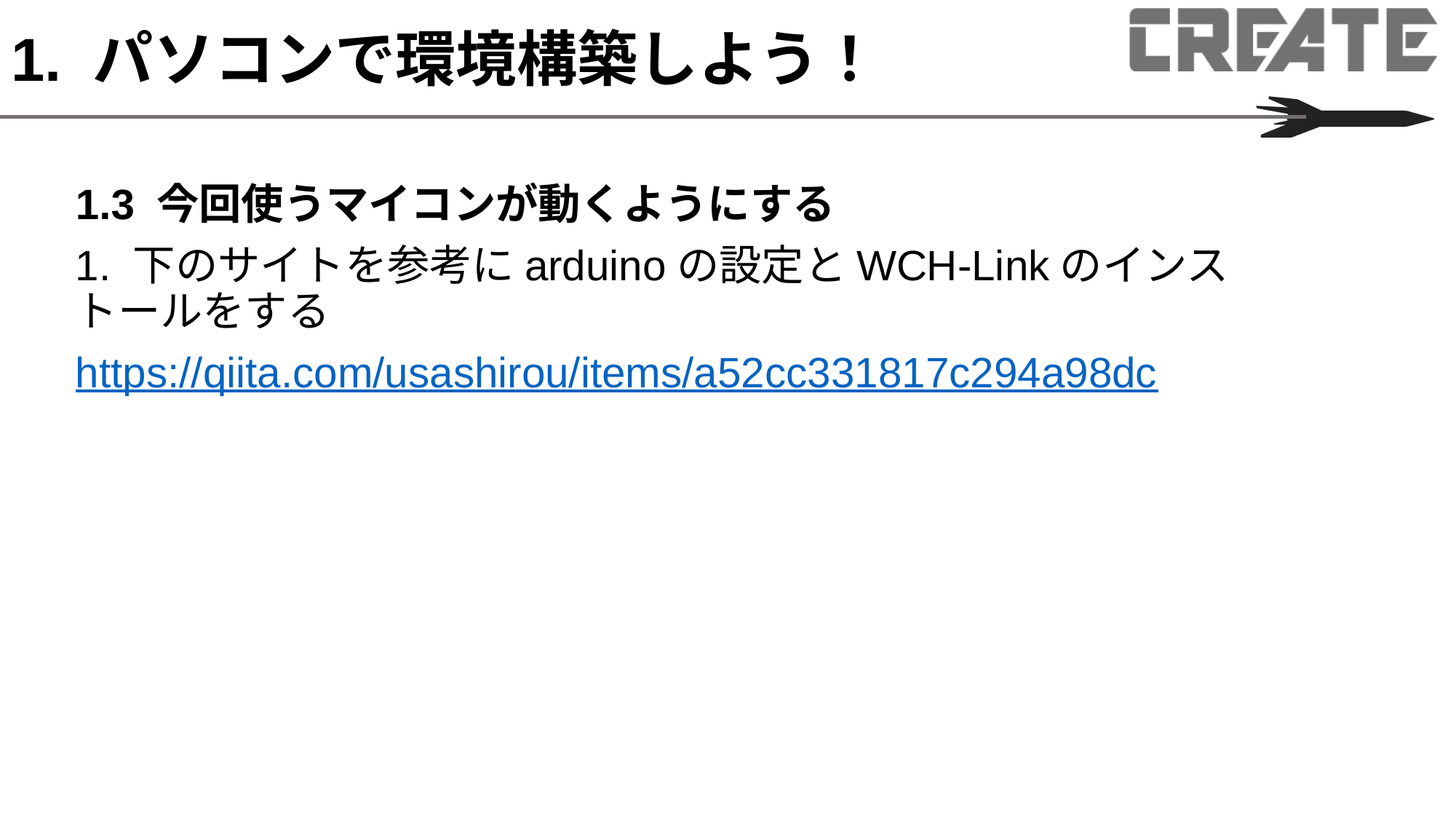

# 1. パソコンで環境構築しよう！
1.3 今回使うマイコンが動くようにする
1. 下のサイトを参考にarduinoの設定とWCH-Linkのインストールをする
https://qiita.com/usashirou/items/a52cc331817c294a98dc